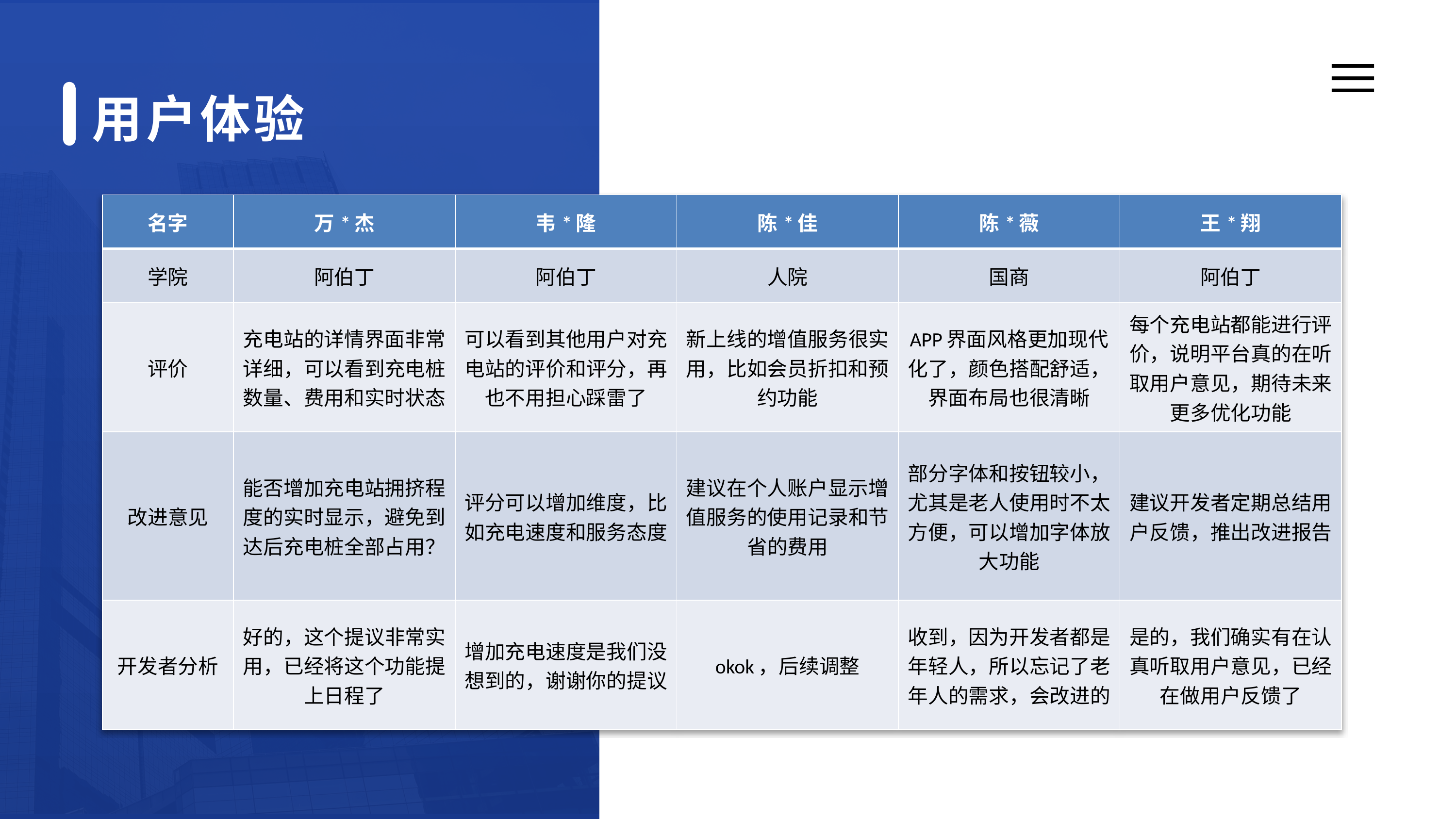

用户体验

| 名字 | 万\*杰 | 韦\*隆 | 陈\*佳 | 陈\*薇 | 王\*翔 |
| --- | --- | --- | --- | --- | --- |
| 学院 | 阿伯丁 | 阿伯丁 | 人院 | 国商 | 阿伯丁 |
| 评价 | 充电站的详情界面非常详细，可以看到充电桩数量、费用和实时状态 | 可以看到其他用户对充电站的评价和评分，再也不用担心踩雷了 | 新上线的增值服务很实用，比如会员折扣和预约功能 | APP界面风格更加现代化了，颜色搭配舒适，界面布局也很清晰 | 每个充电站都能进行评价，说明平台真的在听取用户意见，期待未来更多优化功能 |
| 改进意见 | 能否增加充电站拥挤程度的实时显示，避免到达后充电桩全部占用？ | 评分可以增加维度，比如充电速度和服务态度 | 建议在个人账户显示增值服务的使用记录和节省的费用 | 部分字体和按钮较小，尤其是老人使用时不太方便，可以增加字体放大功能 | 建议开发者定期总结用户反馈，推出改进报告 |
| 开发者分析 | 好的，这个提议非常实用，已经将这个功能提上日程了 | 增加充电速度是我们没想到的，谢谢你的提议 | okok，后续调整 | 收到，因为开发者都是年轻人，所以忘记了老年人的需求，会改进的 | 是的，我们确实有在认真听取用户意见，已经在做用户反馈了 |